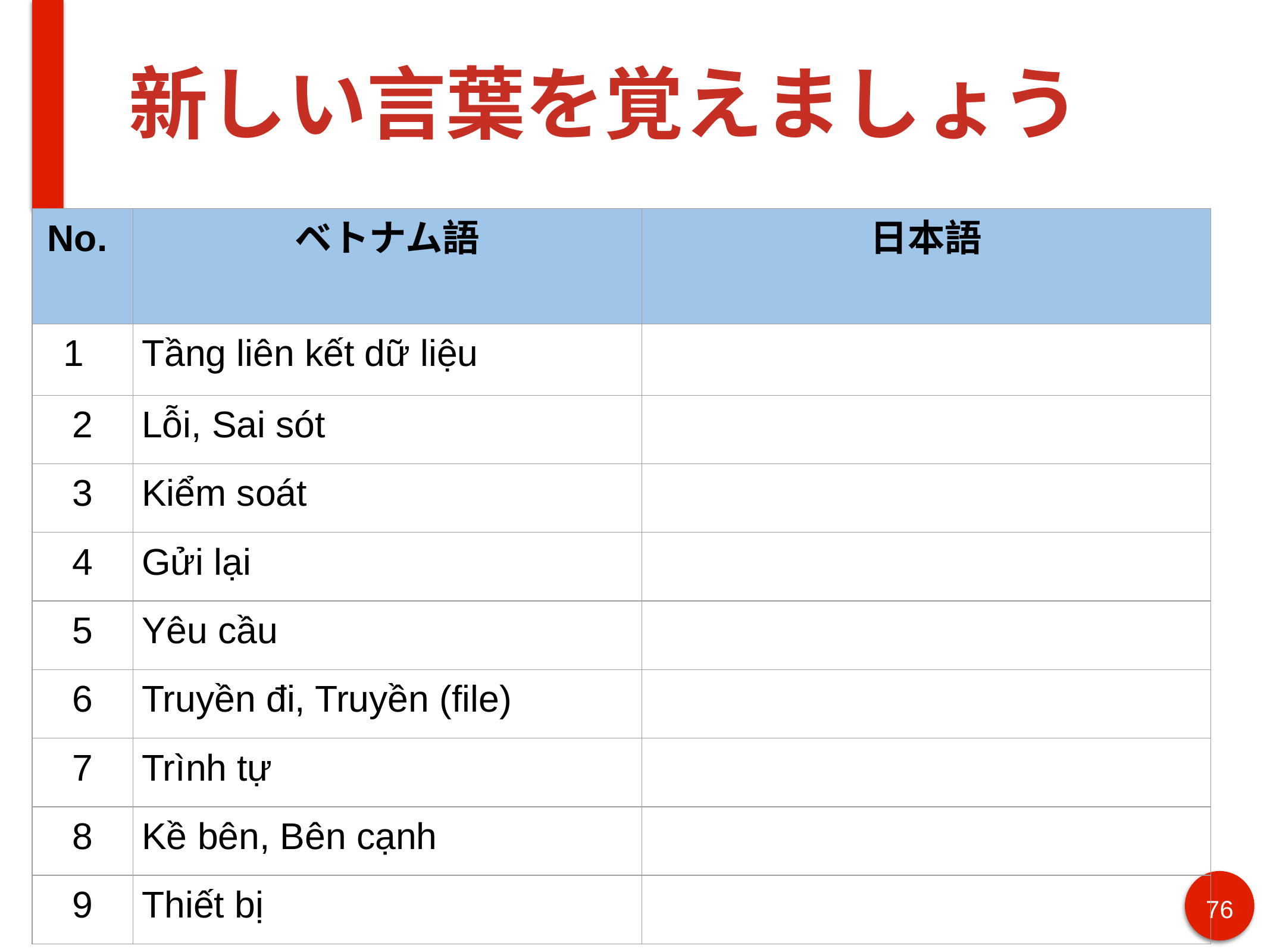

# 新しい言葉を覚えましょう
| No. | ベトナム語 | 日本語 |
| --- | --- | --- |
| 1 | Tầng liên kết dữ liệu |  |
| 2 | Lỗi, Sai sót |  |
| 3 | Kiểm soát |  |
| 4 | Gửi lại |  |
| 5 | Yêu cầu |  |
| 6 | Truyền đi, Truyền (file) |  |
| 7 | Trình tự |  |
| 8 | Kề bên, Bên cạnh |  |
| 9 | Thiết bị |  |
76